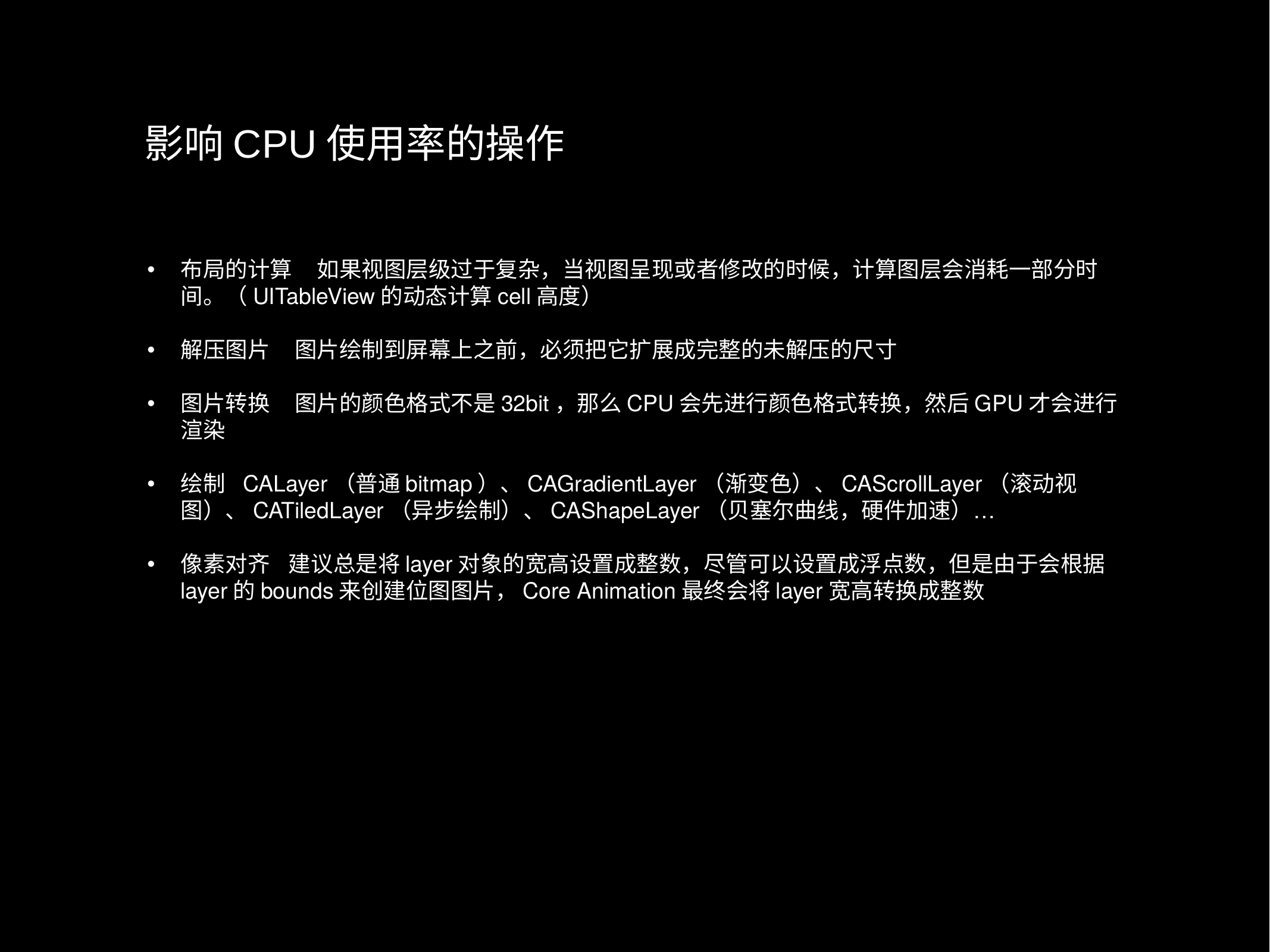

影响CPU使用率的操作
布局的计算    如果视图层级过于复杂，当视图呈现或者修改的时候，计算图层会消耗一部分时间。（UITableView的动态计算cell高度）

解压图片    图片绘制到屏幕上之前，必须把它扩展成完整的未解压的尺寸

图片转换    图片的颜色格式不是32bit，那么CPU会先进行颜色格式转换，然后GPU才会进行渲染

绘制  CALayer（普通bitmap）、CAGradientLayer（渐变色）、CAScrollLayer（滚动视图）、CATiledLayer（异步绘制）、CAShapeLayer（贝塞尔曲线，硬件加速）…

像素对齐   建议总是将layer对象的宽高设置成整数，尽管可以设置成浮点数，但是由于会根据layer的bounds来创建位图图片，Core Animation最终会将layer宽高转换成整数